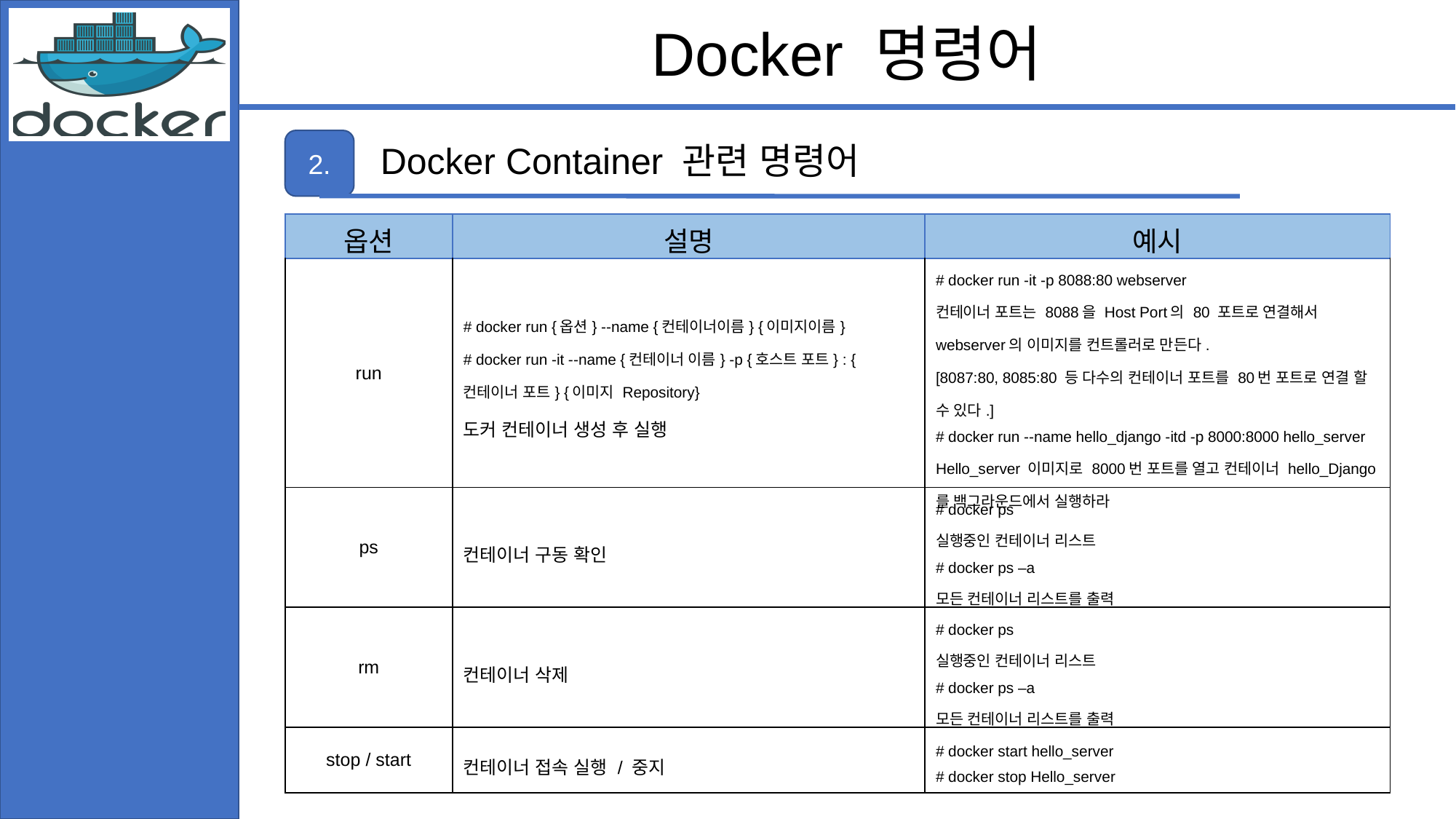

Docker 명령어
2.
Docker Container 관련 명령어
| 옵션 | 설명 | 예시 |
| --- | --- | --- |
| run | # docker run {옵션} --name {컨테이너이름} {이미지이름} # docker run -it --name {컨테이너 이름} -p {호스트 포트} : {컨테이너 포트} {이미지 Repository}  도커 컨테이너 생성 후 실행 | # docker run -it -p 8088:80 webserver 컨테이너 포트는 8088을 Host Port의 80 포트로 연결해서 webserver의 이미지를 컨트롤러로 만든다. [8087:80, 8085:80 등 다수의 컨테이너 포트를 80번 포트로 연결 할 수 있다.] # docker run --name hello\_django -itd -p 8000:8000 hello\_server Hello\_server 이미지로 8000번 포트를 열고 컨테이너 hello\_Django를 백그라운드에서 실행하라 |
| ps | 컨테이너 구동 확인 | # docker ps 실행중인 컨테이너 리스트 # docker ps –a 모든 컨테이너 리스트를 출력 |
| rm | 컨테이너 삭제 | # docker ps 실행중인 컨테이너 리스트 # docker ps –a 모든 컨테이너 리스트를 출력 |
| stop / start | 컨테이너 접속 실행 / 중지 | # docker start hello\_server # docker stop Hello\_server |